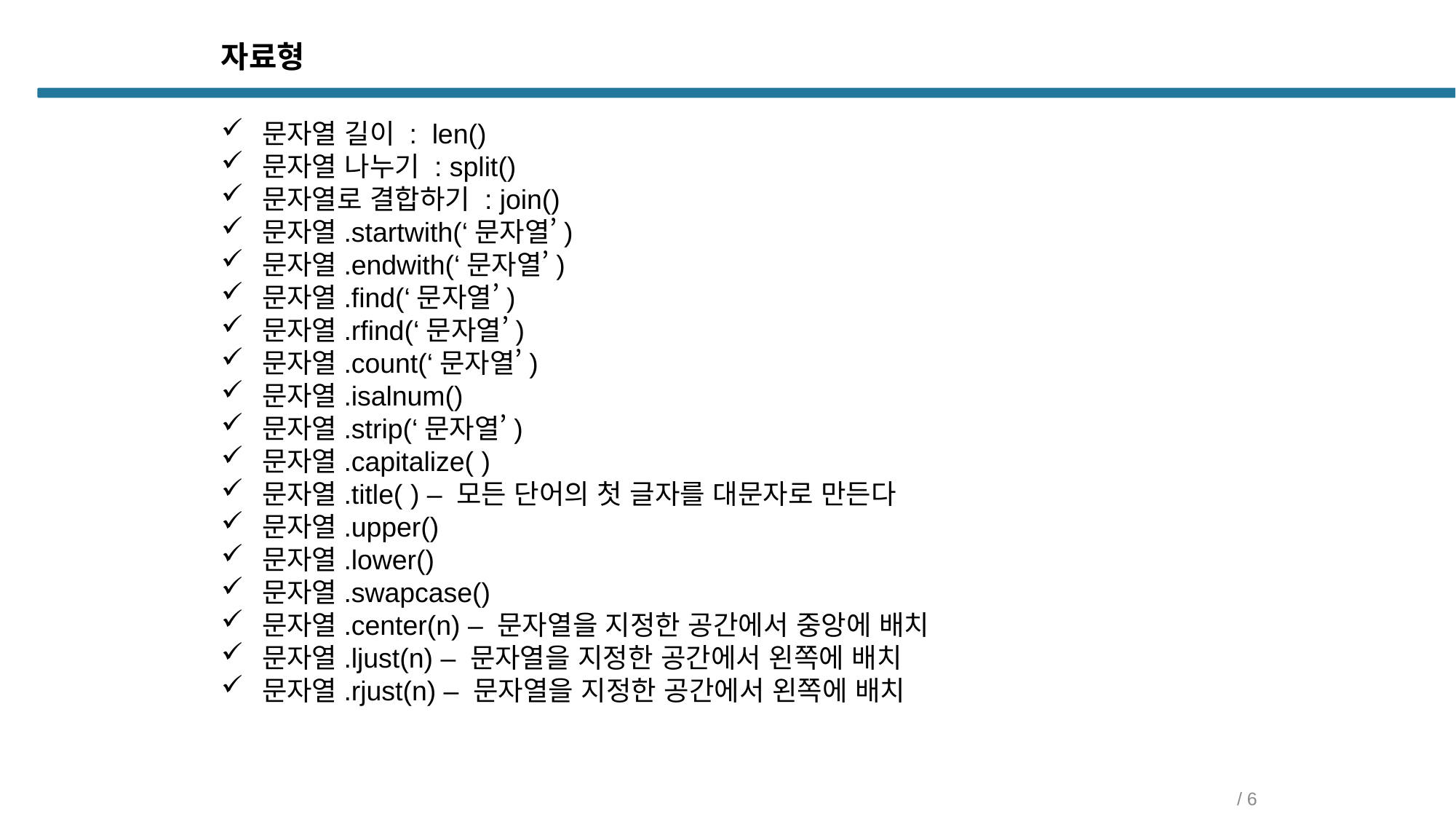

자료형
문자열 길이 :  len()
문자열 나누기 : split()
문자열로 결합하기 : join()
문자열.startwith(‘문자열’)
문자열.endwith(‘문자열’)
문자열.find(‘문자열’)
문자열.rfind(‘문자열’)
문자열.count(‘문자열’)
문자열.isalnum()
문자열.strip(‘문자열’)
문자열.capitalize( )
문자열.title( ) – 모든 단어의 첫 글자를 대문자로 만든다
문자열.upper()
문자열.lower()
문자열.swapcase()
문자열.center(n) – 문자열을 지정한 공간에서 중앙에 배치
문자열.ljust(n) – 문자열을 지정한 공간에서 왼쪽에 배치
문자열.rjust(n) – 문자열을 지정한 공간에서 왼쪽에 배치

/ 6